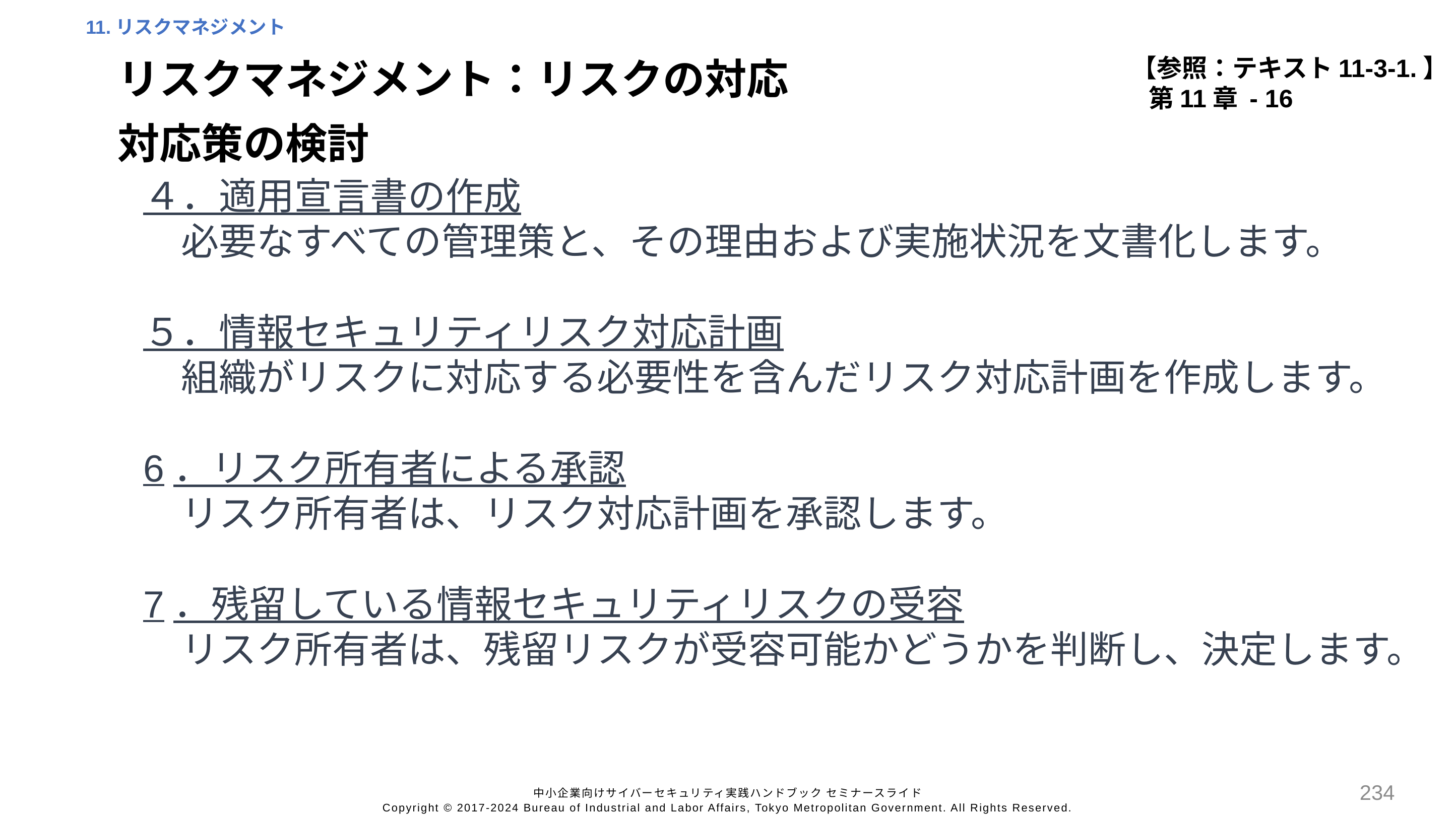

11.リスクマネジメント
【参照：テキスト11-3-1.】
第11章 - 16
リスクマネジメント：リスクの対応
対応策の検討
４．適用宣言書の作成
　必要なすべての管理策と、その理由および実施状況を文書化します。

５．情報セキュリティリスク対応計画
　組織がリスクに対応する必要性を含んだリスク対応計画を作成します。

6．リスク所有者による承認
　リスク所有者は、リスク対応計画を承認します。

7．残留している情報セキュリティリスクの受容
　リスク所有者は、残留リスクが受容可能かどうかを判断し、決定します。

234